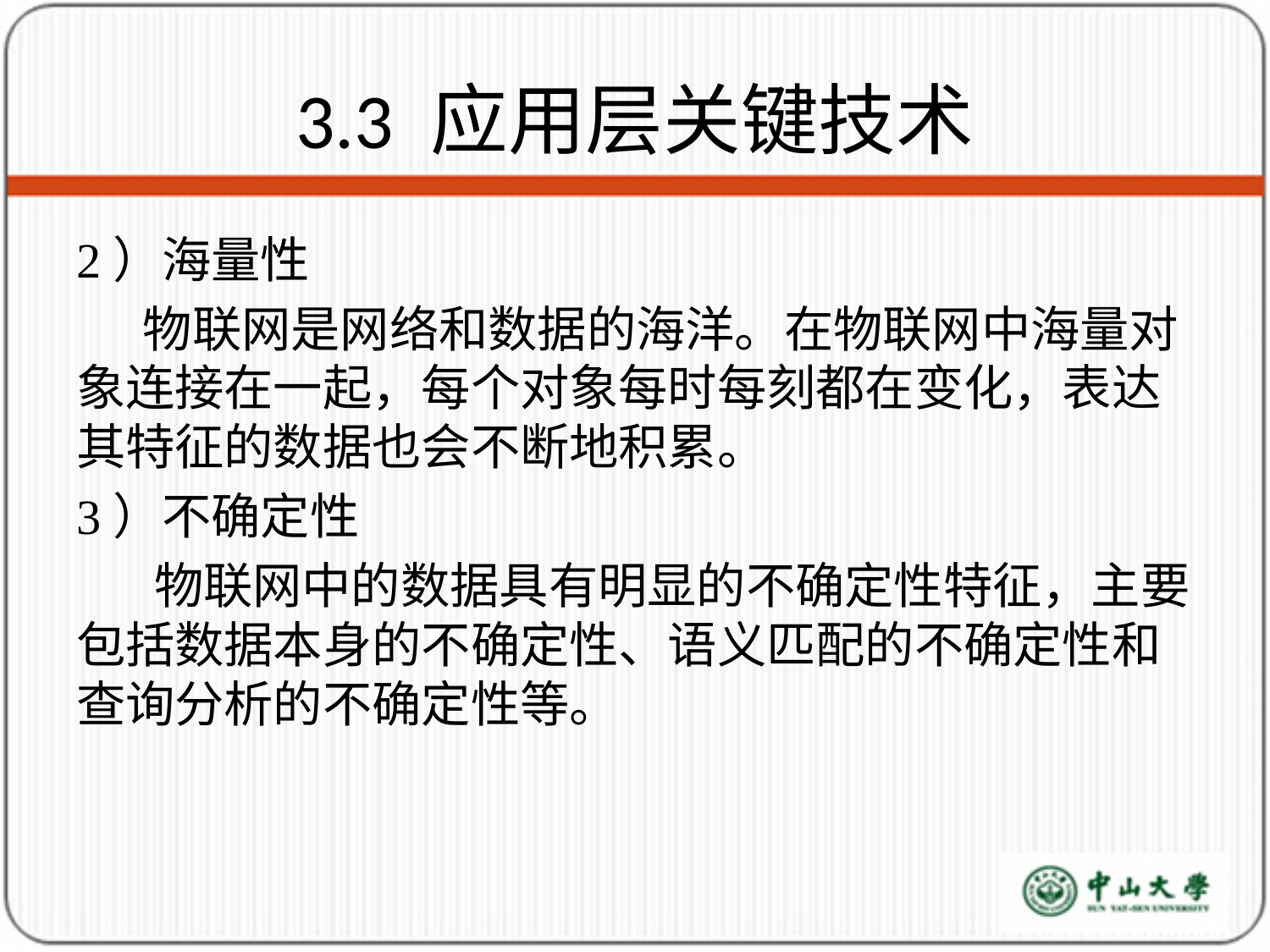

# 3.3 应用层关键技术
2）海量性
     物联网是网络和数据的海洋。在物联网中海量对象连接在一起，每个对象每时每刻都在变化，表达其特征的数据也会不断地积累。
3）不确定性
      物联网中的数据具有明显的不确定性特征，主要包括数据本身的不确定性、语义匹配的不确定性和查询分析的不确定性等。